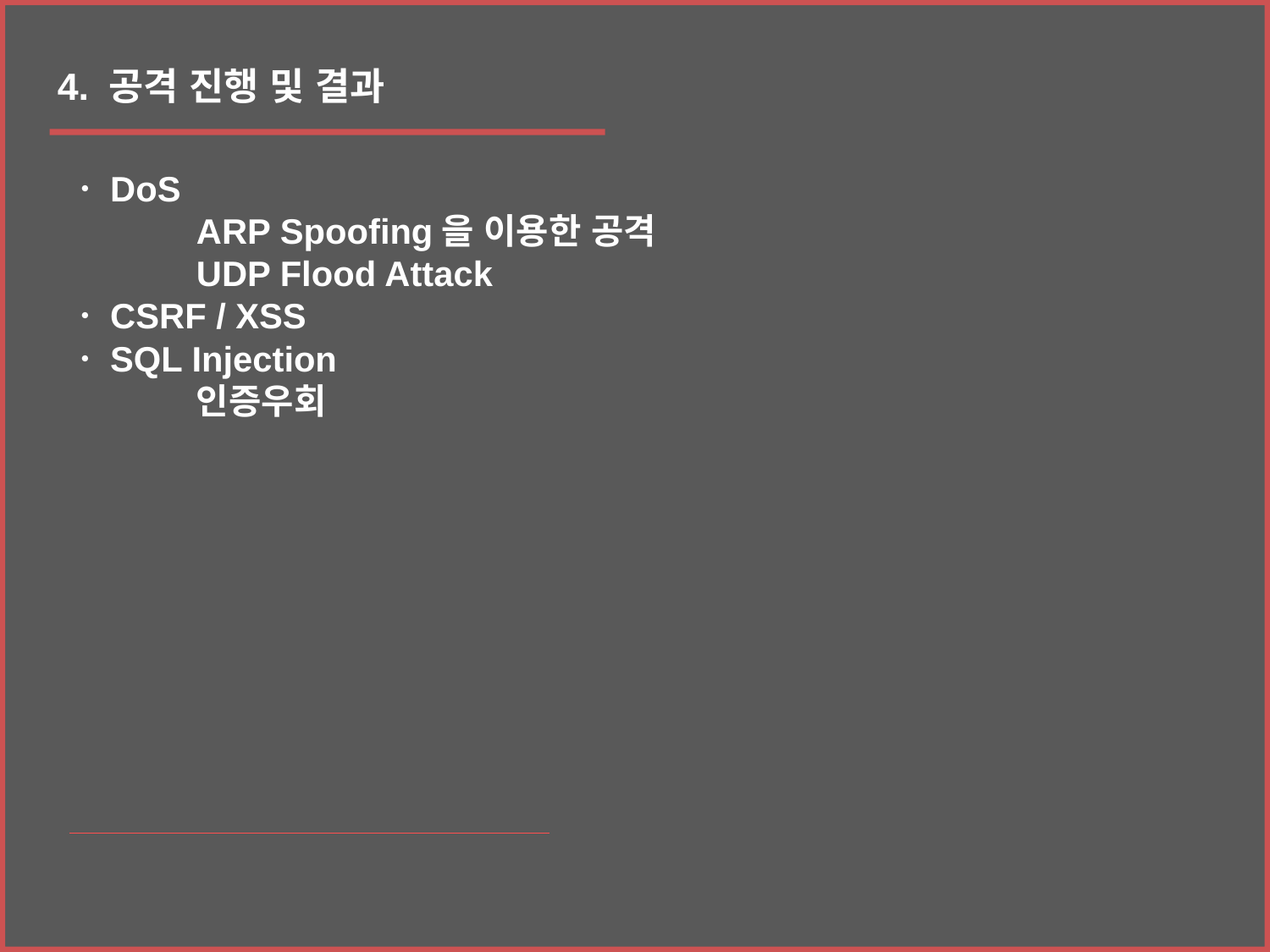

4. 공격 진행 및 결과

ㆍDoS
	ARP Spoofing을 이용한 공격
	UDP Flood Attack
ㆍCSRF / XSS
ㆍSQL Injection
	인증우회